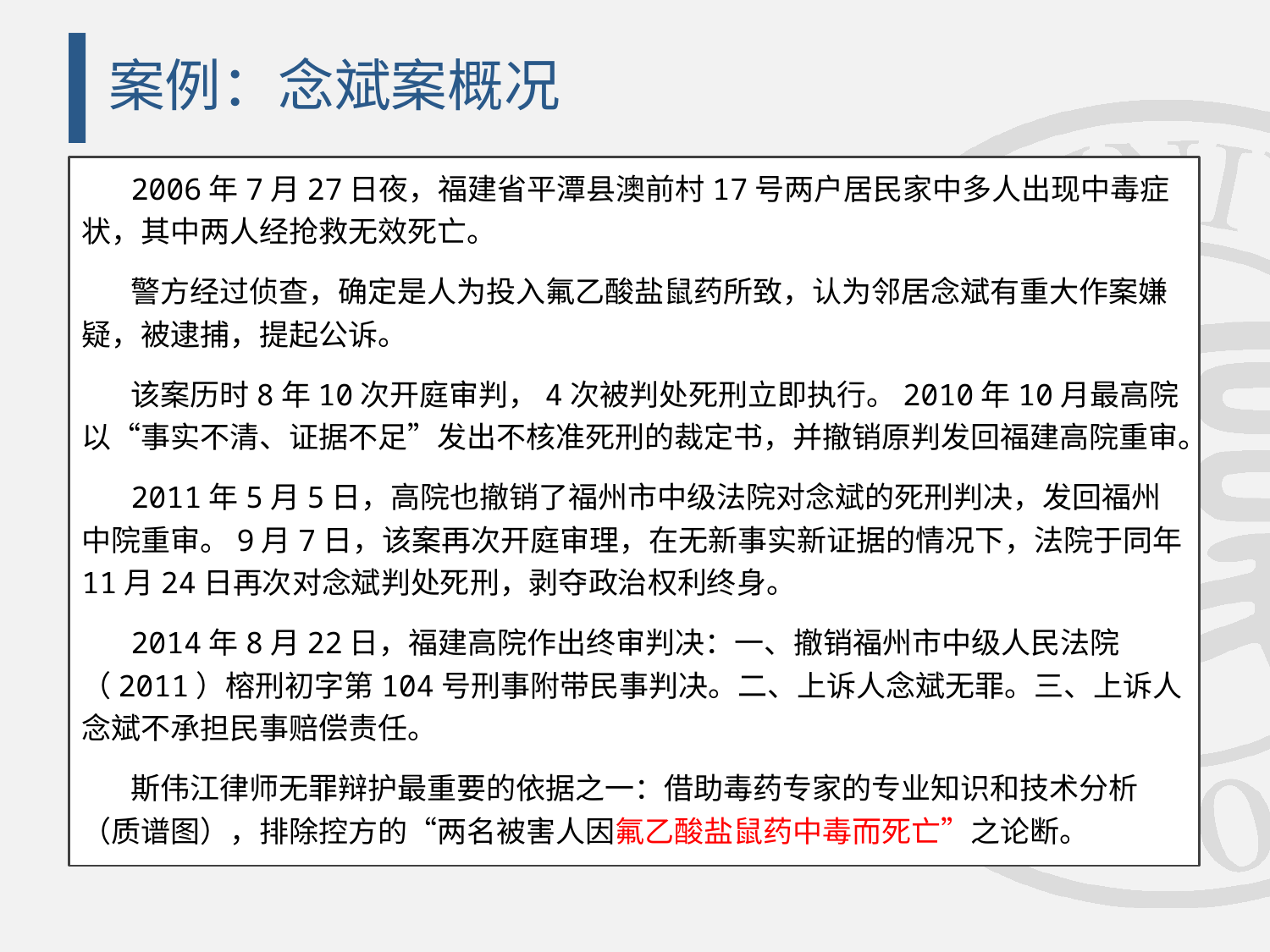

# 案例：念斌案概况
2006年7月27日夜，福建省平潭县澳前村17号两户居民家中多人出现中毒症状，其中两人经抢救无效死亡。
警方经过侦查，确定是人为投入氟乙酸盐鼠药所致，认为邻居念斌有重大作案嫌疑，被逮捕，提起公诉。
该案历时8年10次开庭审判，4次被判处死刑立即执行。2010年10月最高院以“事实不清、证据不足”发出不核准死刑的裁定书，并撤销原判发回福建高院重审。
2011年5月5日，高院也撤销了福州市中级法院对念斌的死刑判决，发回福州中院重审。9月7日，该案再次开庭审理，在无新事实新证据的情况下，法院于同年11月24日再次对念斌判处死刑，剥夺政治权利终身。
2014年8月22日，福建高院作出终审判决：一、撤销福州市中级人民法院（2011）榕刑初字第104号刑事附带民事判决。二、上诉人念斌无罪。三、上诉人念斌不承担民事赔偿责任。
斯伟江律师无罪辩护最重要的依据之一：借助毒药专家的专业知识和技术分析（质谱图），排除控方的“两名被害人因氟乙酸盐鼠药中毒而死亡”之论断。